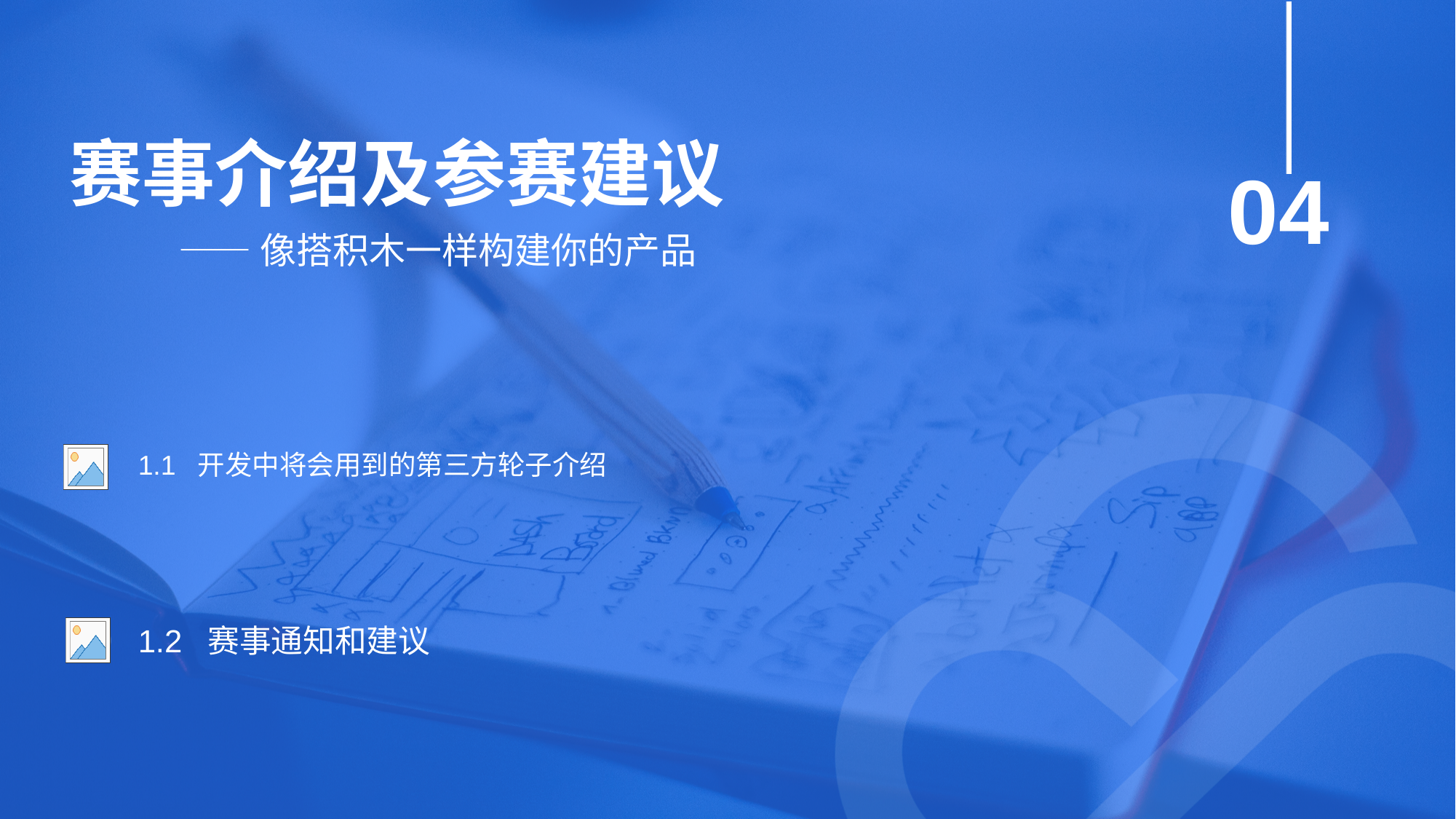

# 赛事介绍及参赛建议
04
	——像搭积木一样构建你的产品

1.1  开发中将会用到的第三方轮子介绍

1.2  赛事通知和建议